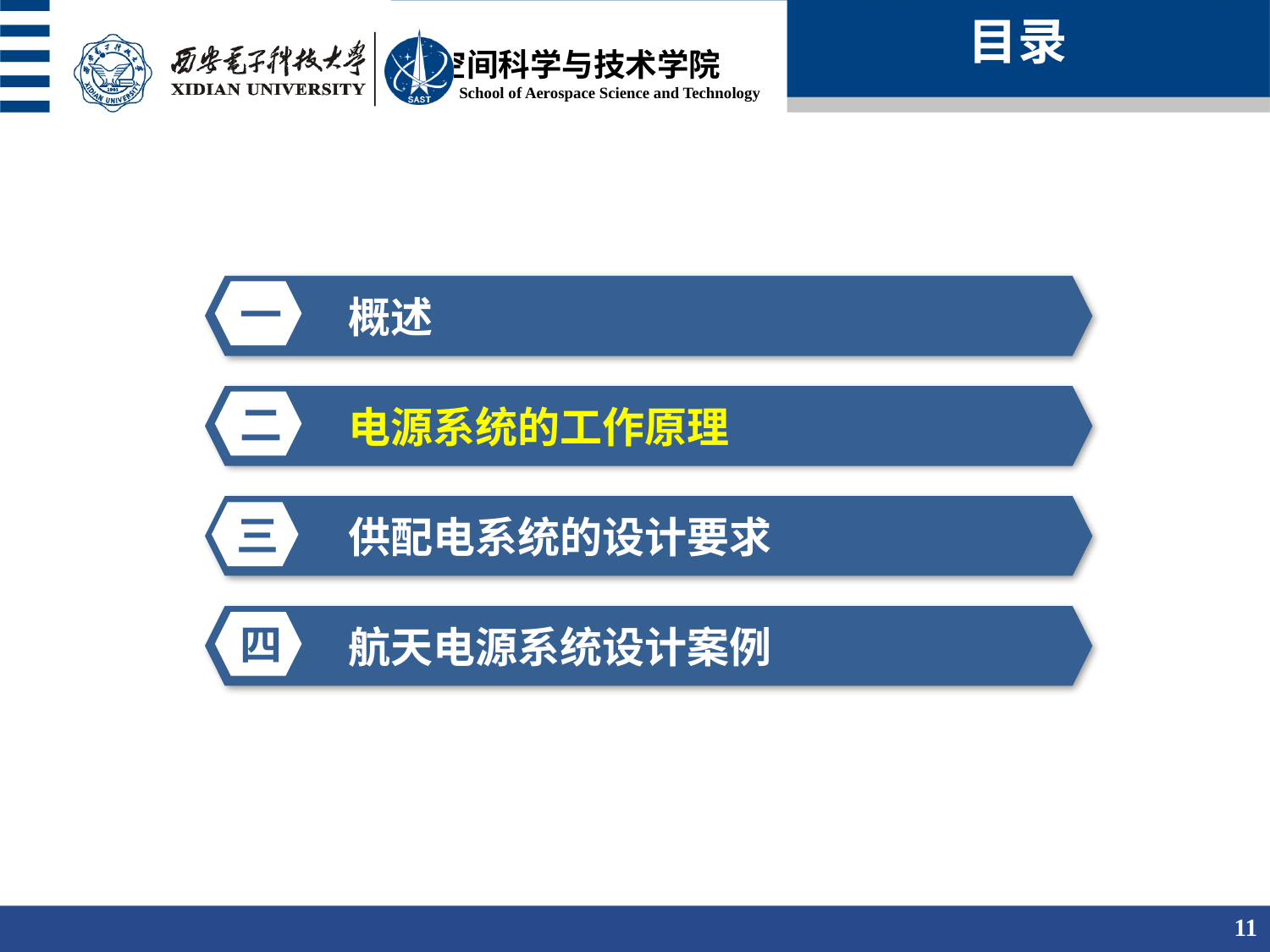

目录
概述
一
电源系统的工作原理
二
供配电系统的设计要求
三
航天电源系统设计案例
四